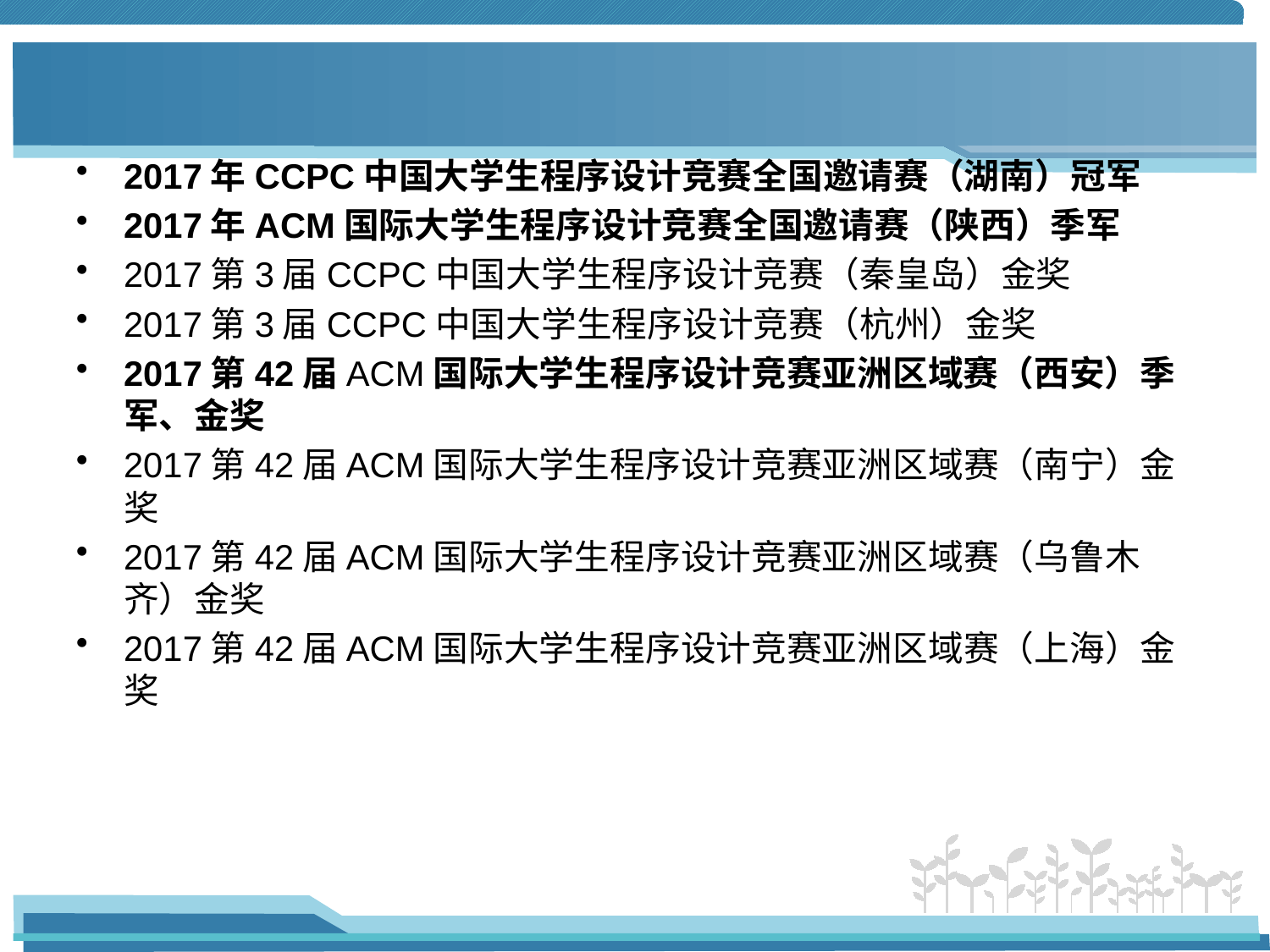

#
2017年CCPC中国大学生程序设计竞赛全国邀请赛（湖南）冠军
2017年ACM国际大学生程序设计竞赛全国邀请赛（陕西）季军
2017第3届CCPC中国大学生程序设计竞赛（秦皇岛）金奖
2017第3届CCPC中国大学生程序设计竞赛（杭州）金奖
2017第42届ACM国际大学生程序设计竞赛亚洲区域赛（西安）季军、金奖
2017第42届ACM国际大学生程序设计竞赛亚洲区域赛（南宁）金奖
2017第42届ACM国际大学生程序设计竞赛亚洲区域赛（乌鲁木齐）金奖
2017第42届ACM国际大学生程序设计竞赛亚洲区域赛（上海）金奖